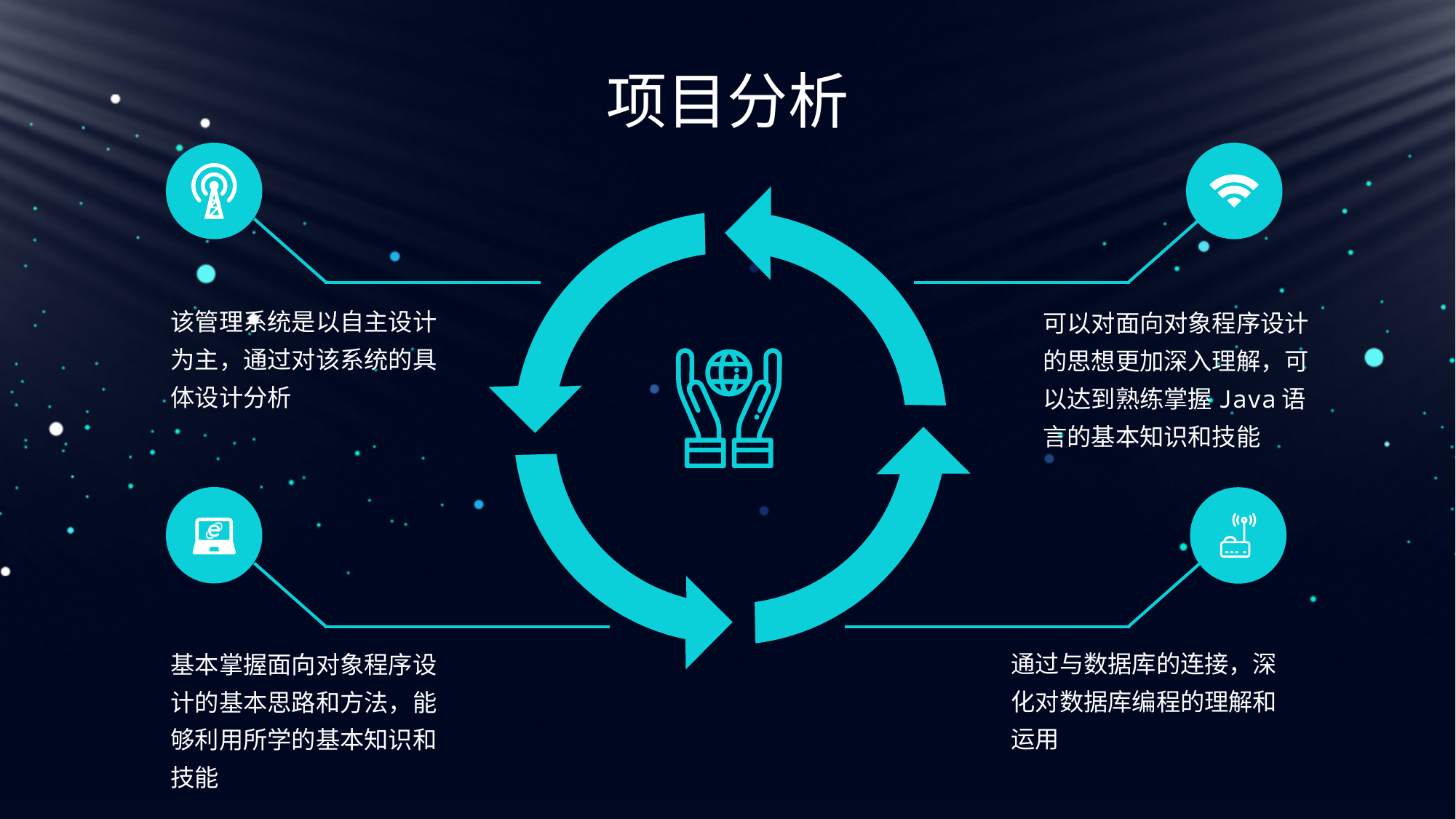

项目分析

该管理系统是以自主设计为主，通过对该系统的具体设计分析
可以对面向对象程序设计的思想更加深入理解，可以达到熟练掌握Java语言的基本知识和技能

通过与数据库的连接，深化对数据库编程的理解和运用
基本掌握面向对象程序设计的基本思路和方法，能够利用所学的基本知识和技能